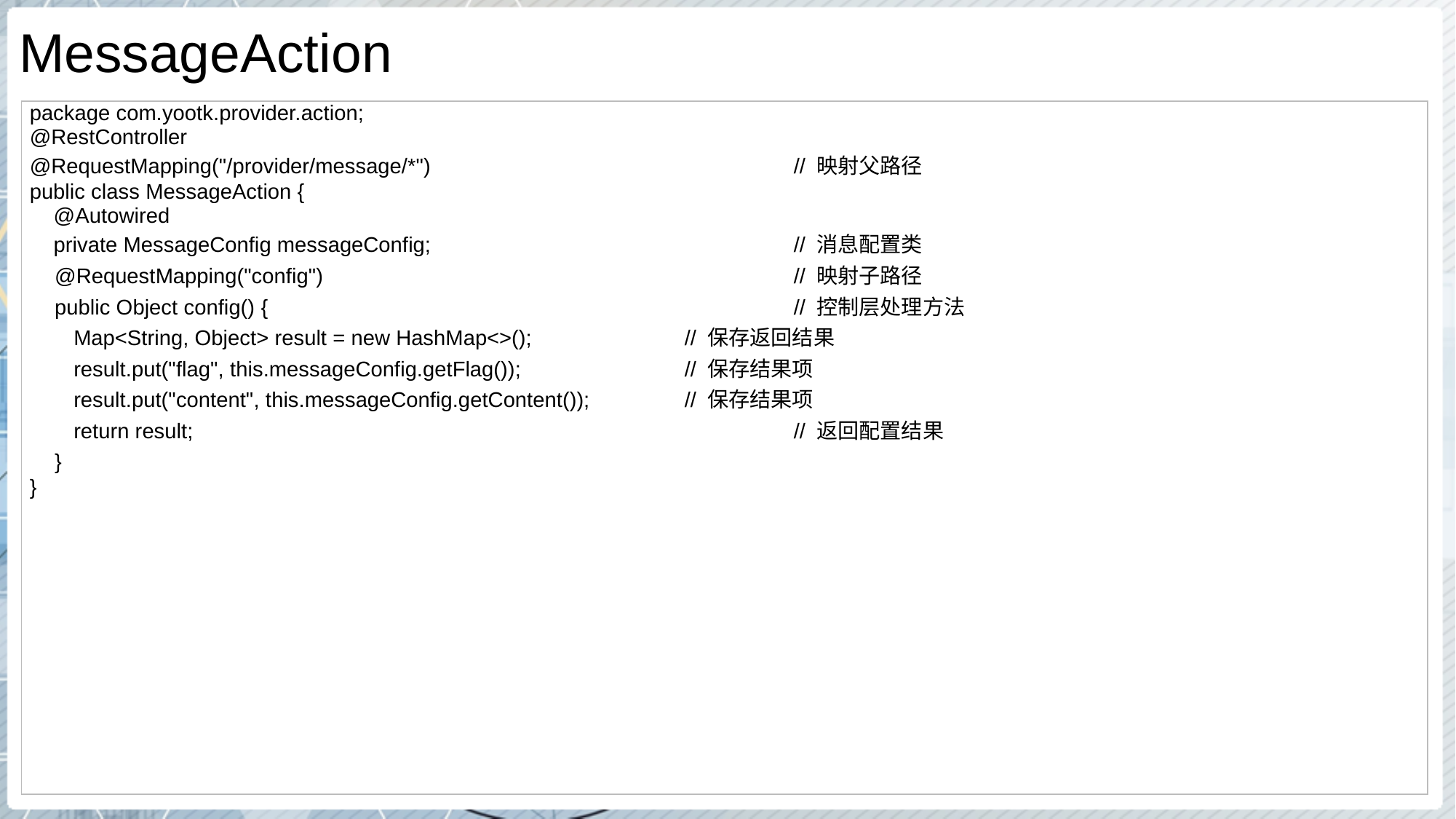

# MessageAction
| package com.yootk.provider.action; @RestController @RequestMapping("/provider/message/\*") // 映射父路径 public class MessageAction { @Autowired private MessageConfig messageConfig; // 消息配置类 @RequestMapping("config") // 映射子路径 public Object config() { // 控制层处理方法 Map<String, Object> result = new HashMap<>(); // 保存返回结果 result.put("flag", this.messageConfig.getFlag()); // 保存结果项 result.put("content", this.messageConfig.getContent()); // 保存结果项 return result; // 返回配置结果 } } |
| --- |